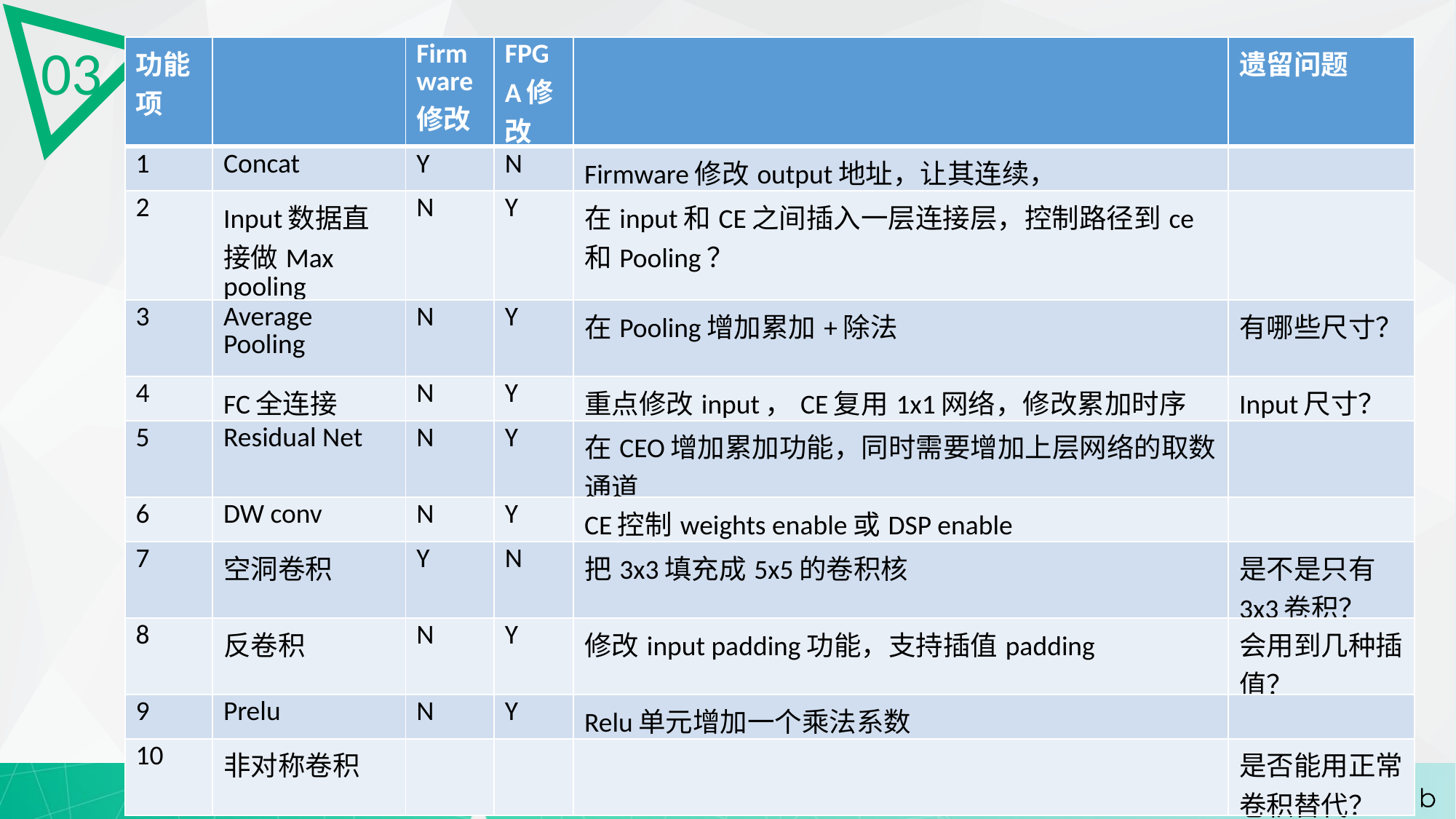

03
| 功能项 |  | Firmware修改 | FPGA修改 |  | 遗留问题 |
| --- | --- | --- | --- | --- | --- |
| 1 | Concat | Y | N | Firmware修改output地址，让其连续， |  |
| 2 | Input数据直接做Max pooling | N | Y | 在input和CE之间插入一层连接层，控制路径到ce和Pooling？ |  |
| 3 | Average Pooling | N | Y | 在Pooling增加累加+除法 | 有哪些尺寸？ |
| 4 | FC全连接 | N | Y | 重点修改input，CE复用1x1网络，修改累加时序 | Input尺寸？ |
| 5 | Residual Net | N | Y | 在CEO增加累加功能，同时需要增加上层网络的取数通道 |  |
| 6 | DW conv | N | Y | CE控制weights enable或DSP enable |  |
| 7 | 空洞卷积 | Y | N | 把3x3填充成5x5的卷积核 | 是不是只有3x3卷积？ |
| 8 | 反卷积 | N | Y | 修改input padding功能，支持插值padding | 会用到几种插值？ |
| 9 | Prelu | N | Y | Relu单元增加一个乘法系数 |  |
| 10 | 非对称卷积 |  |  |  | 是否能用正常卷积替代？ |